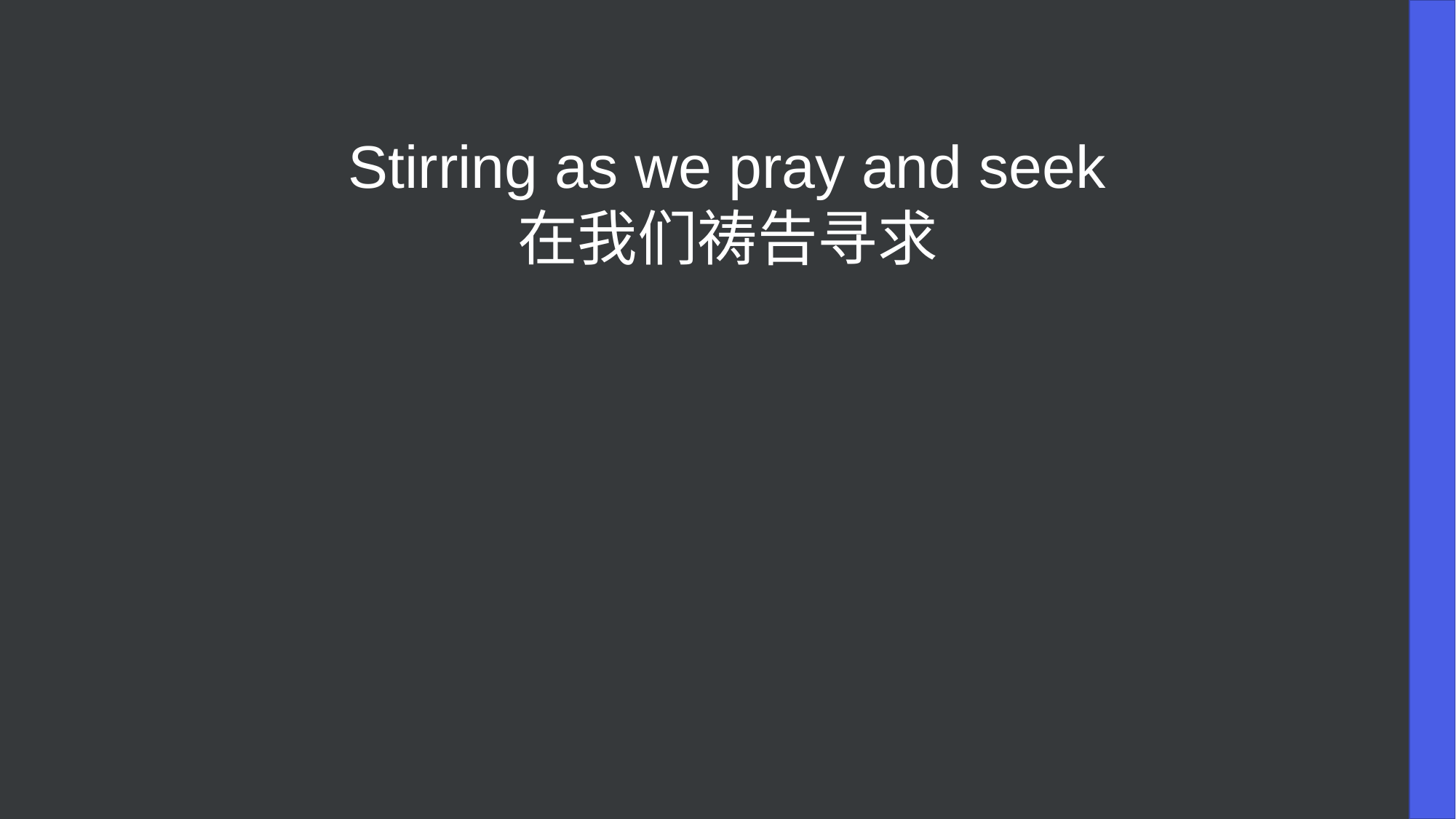

Stirring as we pray and seek
在我们祷告寻求